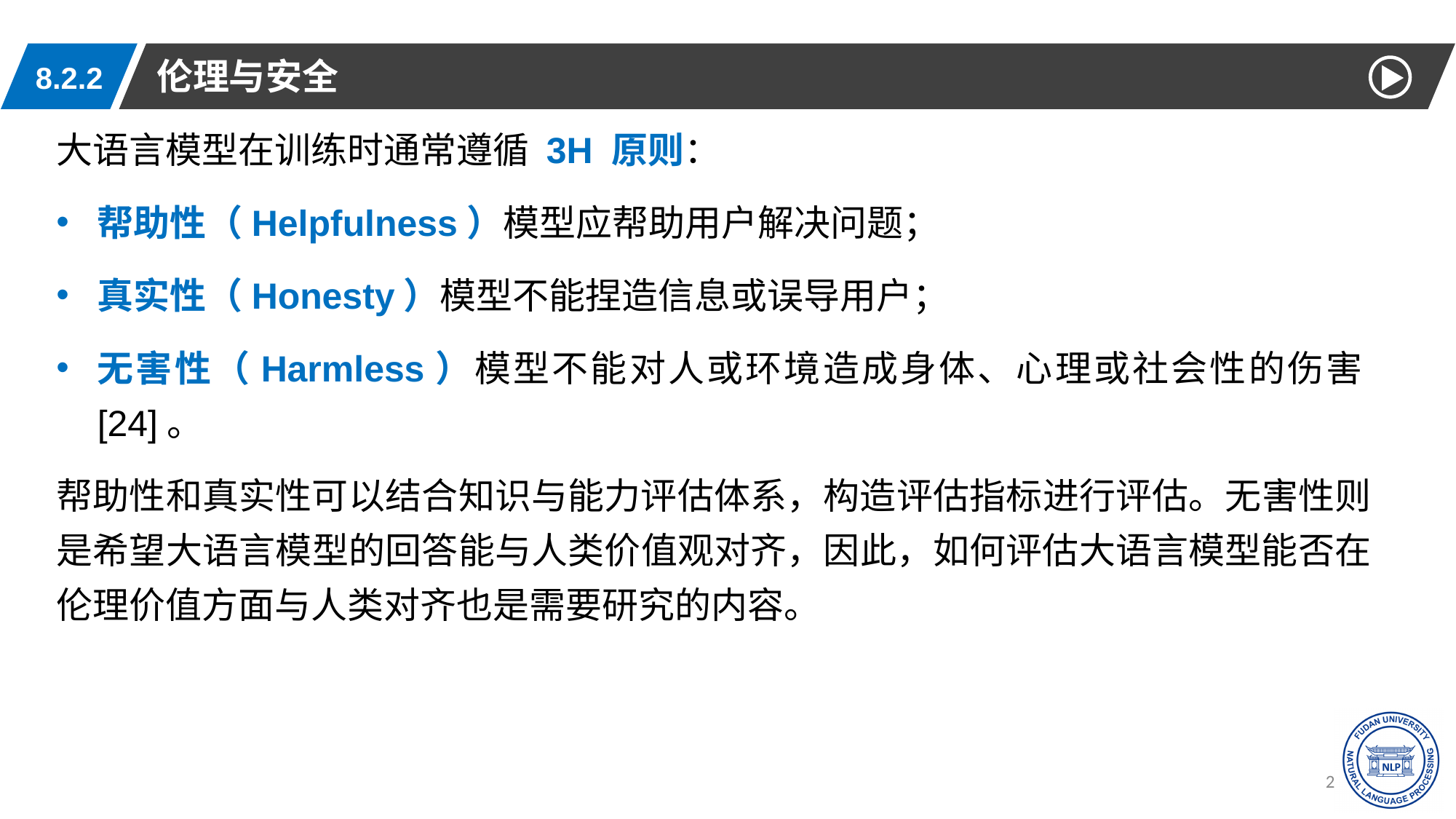

伦理与安全
8.2.2

大语言模型在训练时通常遵循 3H 原则：
帮助性（Helpfulness）模型应帮助用户解决问题；
真实性（Honesty）模型不能捏造信息或误导用户；
无害性（Harmless）模型不能对人或环境造成身体、心理或社会性的伤害[24]。
帮助性和真实性可以结合知识与能力评估体系，构造评估指标进行评估。无害性则是希望大语言模型的回答能与人类价值观对齐，因此，如何评估大语言模型能否在伦理价值方面与人类对齐也是需要研究的内容。
21